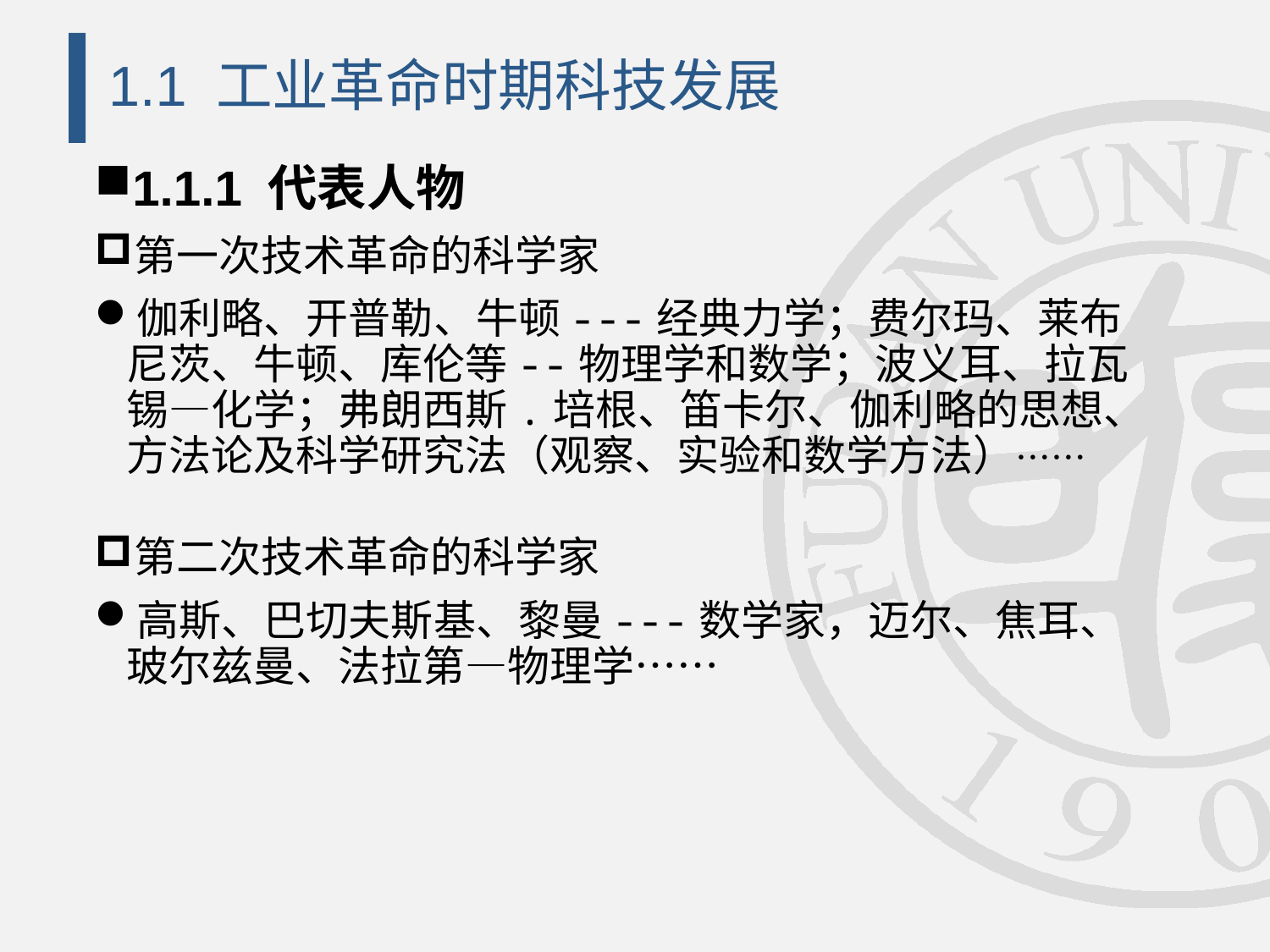

# 1.1 工业革命时期科技发展
1.1.1 代表人物
第一次技术革命的科学家
伽利略、开普勒、牛顿---经典力学；费尔玛、莱布尼茨、牛顿、库伦等--物理学和数学；波义耳、拉瓦锡—化学；弗朗西斯.培根、笛卡尔、伽利略的思想、方法论及科学研究法（观察、实验和数学方法）……
第二次技术革命的科学家
高斯、巴切夫斯基、黎曼---数学家，迈尔、焦耳、玻尔兹曼、法拉第—物理学……